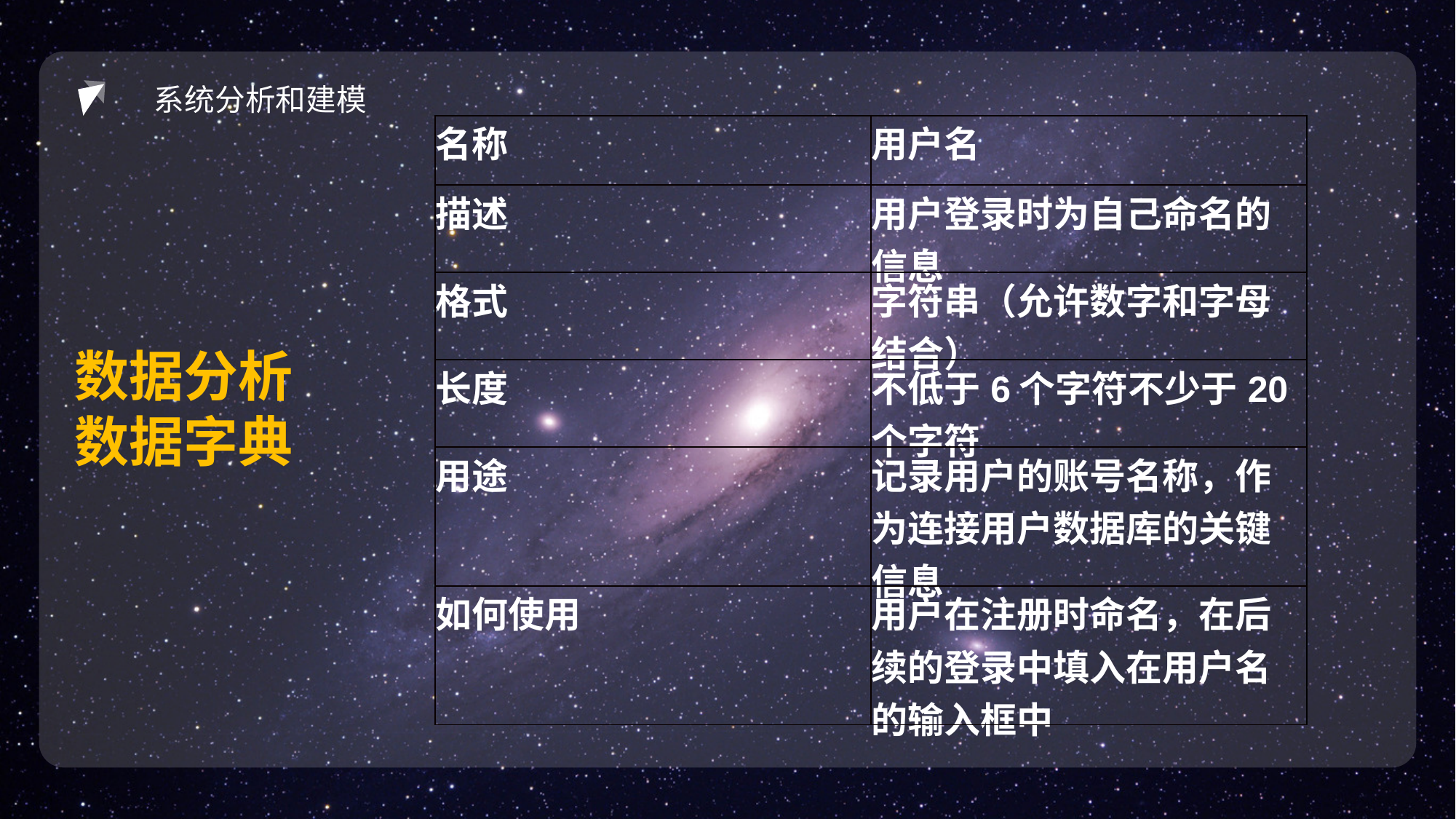

（1）用户名定义
系统分析和建模

| 名称 | 用户名 |
| --- | --- |
| 描述 | 用户登录时为自己命名的信息 |
| 格式 | 字符串（允许数字和字母结合） |
| 长度 | 不低于6个字符不少于20个字符 |
| 用途 | 记录用户的账号名称，作为连接用户数据库的关键信息 |
| 如何使用 | 用户在注册时命名，在后续的登录中填入在用户名的输入框中 |

数据分析
数据字典